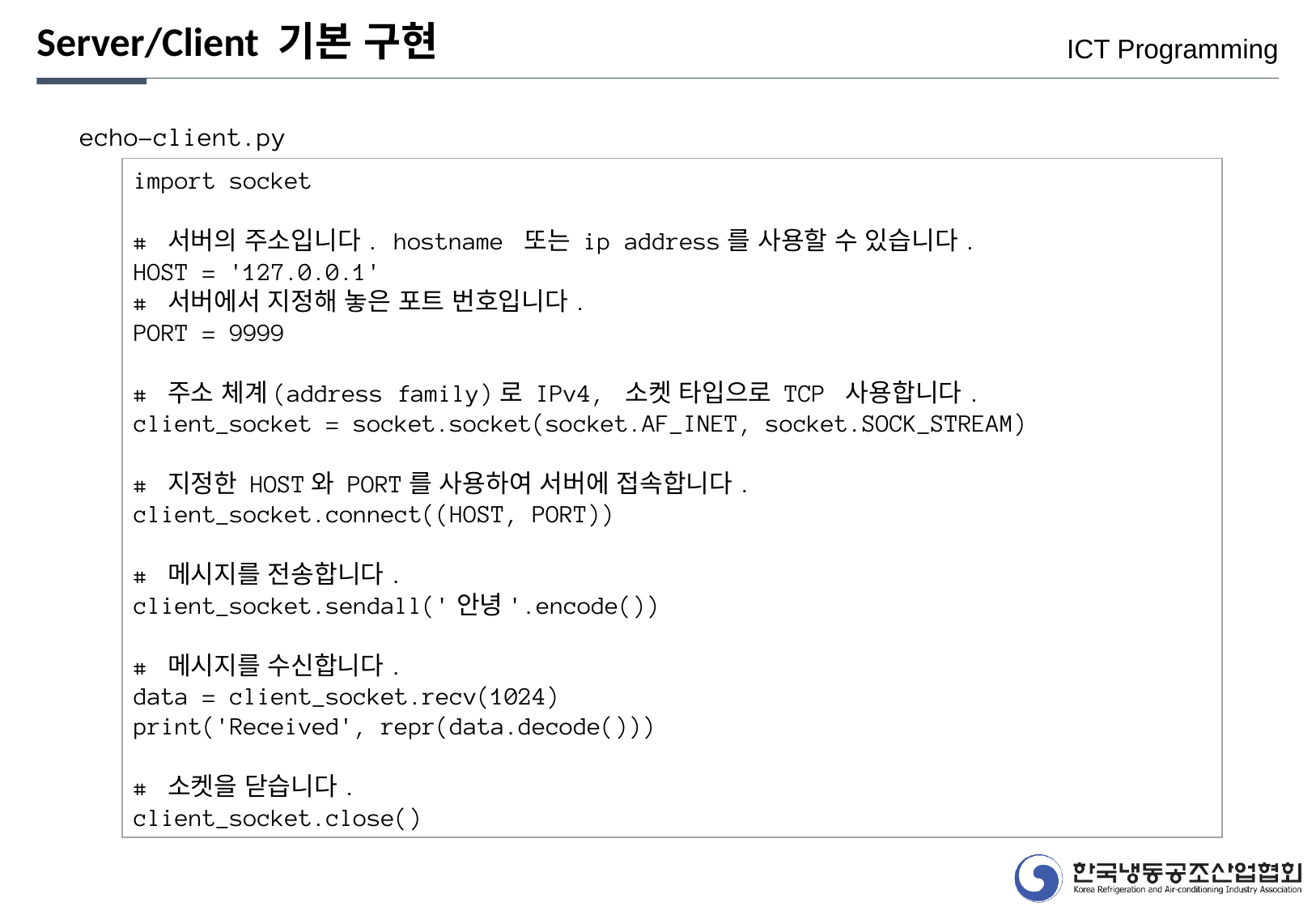

Server/Client 기본 구현
ICT Programming
echo-client.py
import socket

# 서버의 주소입니다. hostname 또는 ip address를 사용할 수 있습니다.
HOST = '127.0.0.1'
# 서버에서 지정해 놓은 포트 번호입니다.
PORT = 9999

# 주소 체계(address family)로 IPv4, 소켓 타입으로 TCP 사용합니다.
client_socket = socket.socket(socket.AF_INET, socket.SOCK_STREAM)

# 지정한 HOST와 PORT를 사용하여 서버에 접속합니다.
client_socket.connect((HOST, PORT))

# 메시지를 전송합니다.
client_socket.sendall('안녕'.encode())

# 메시지를 수신합니다.
data = client_socket.recv(1024)
print('Received', repr(data.decode()))

# 소켓을 닫습니다.
client_socket.close()